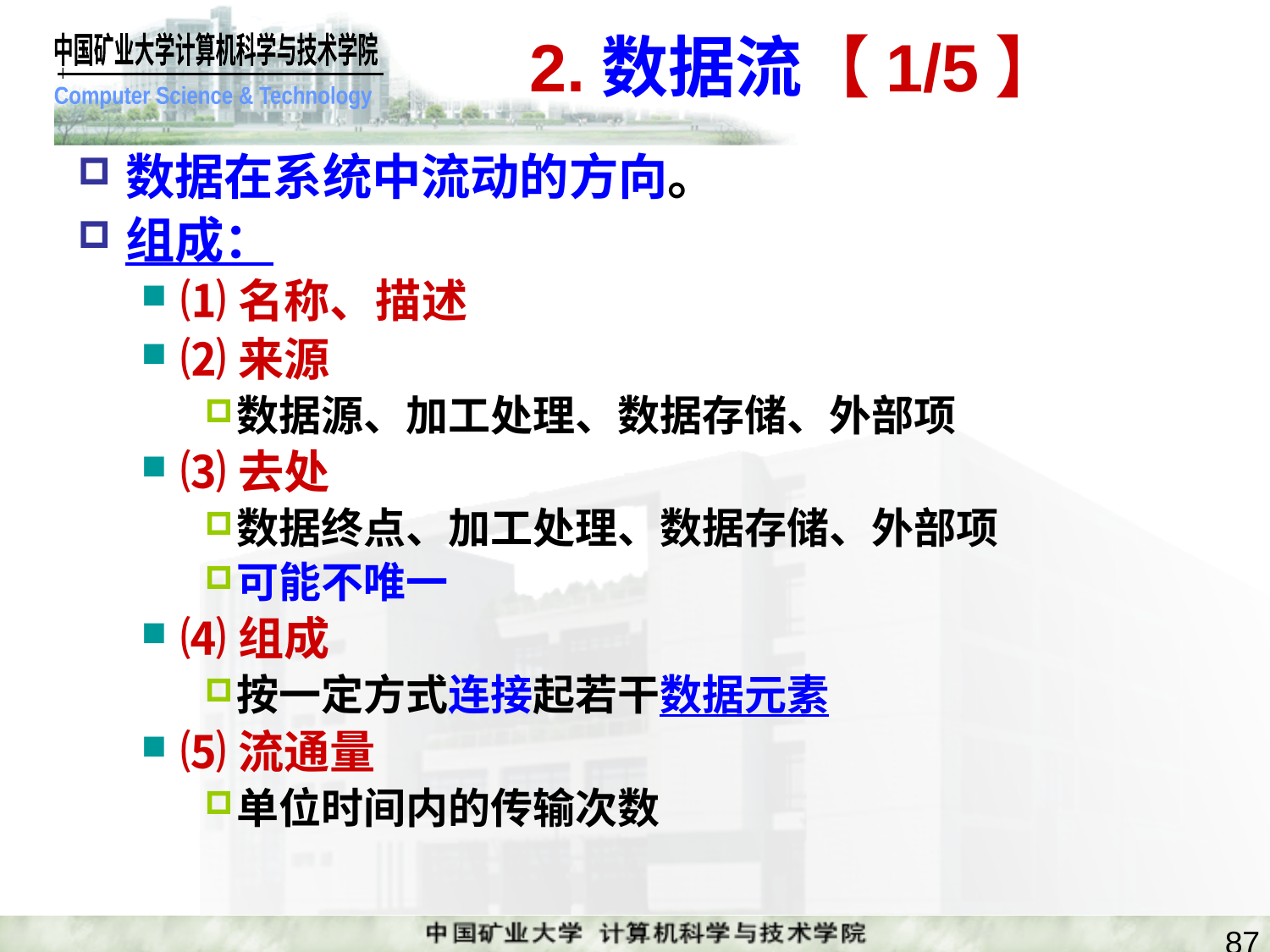

# 2.数据流【1/5】
数据在系统中流动的方向。
组成：
⑴名称、描述
⑵来源
数据源、加工处理、数据存储、外部项
⑶去处
数据终点、加工处理、数据存储、外部项
可能不唯一
⑷组成
按一定方式连接起若干数据元素
⑸流通量
单位时间内的传输次数

87
87